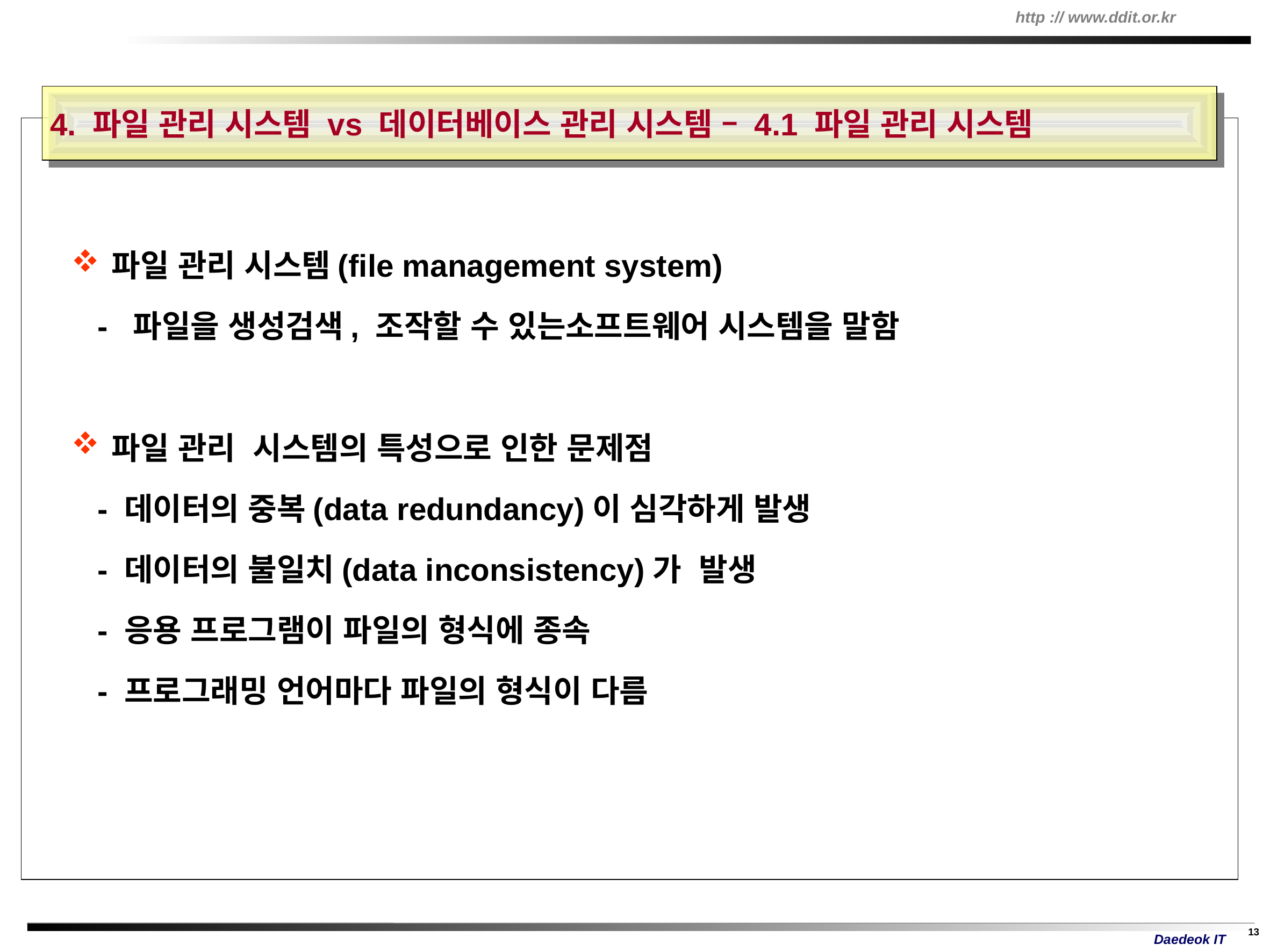

4. 파일 관리 시스템 vs 데이터베이스 관리 시스템 – 4.1 파일 관리 시스템

파일 관리 시스템(file management system)
   -  파일을 생성검색, 조작할 수 있는소프트웨어 시스템을 말함

파일 관리  시스템의 특성으로 인한 문제점
   - 데이터의 중복(data redundancy)이 심각하게 발생
   - 데이터의 불일치(data inconsistency)가  발생
   - 응용 프로그램이 파일의 형식에 종속
   - 프로그래밍 언어마다 파일의 형식이 다름